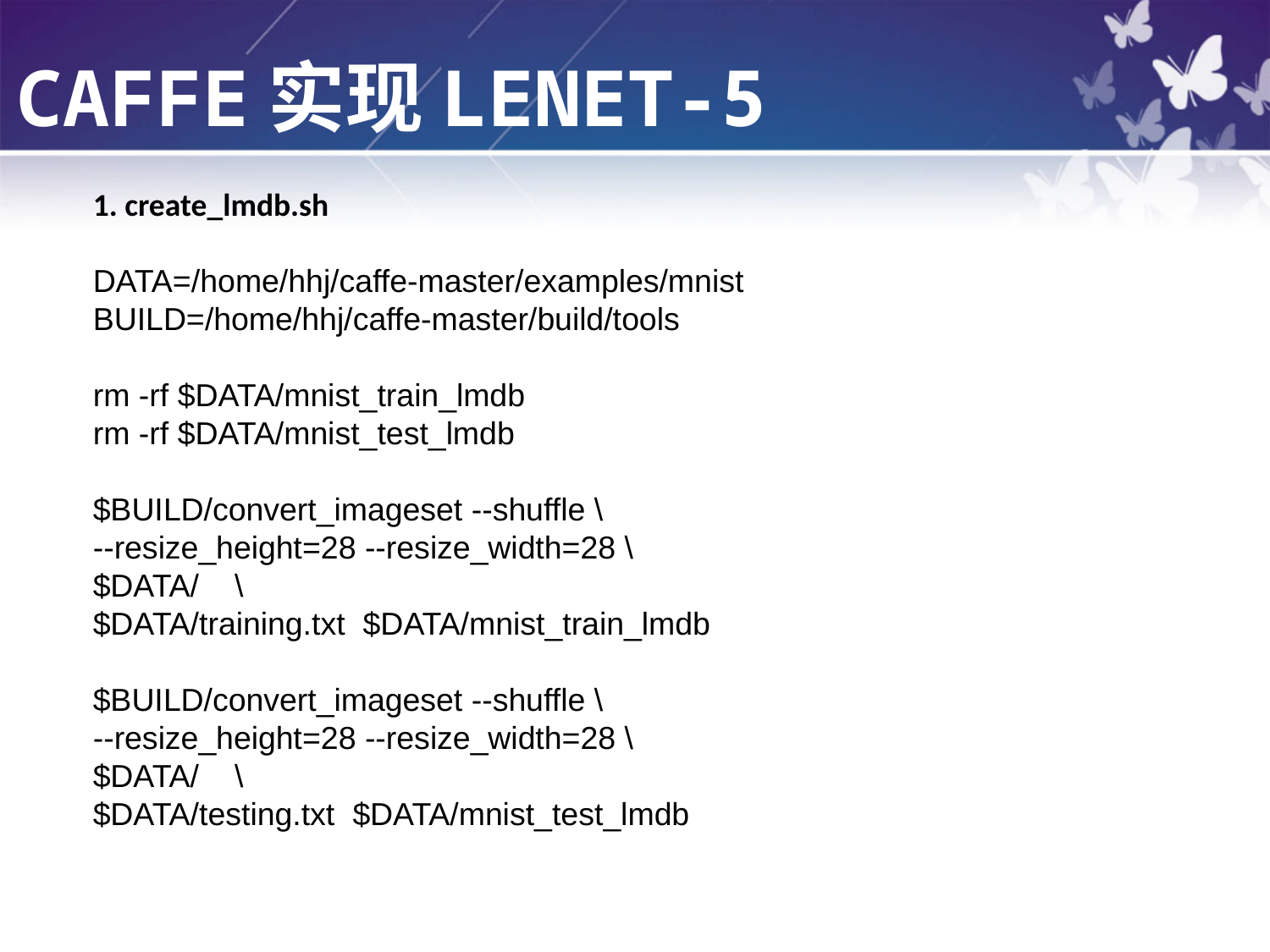

CAFFE实现LENET-5
1. create_lmdb.sh

DATA=/home/hhj/caffe-master/examples/mnist
BUILD=/home/hhj/caffe-master/build/tools

rm -rf $DATA/mnist_train_lmdb
rm -rf $DATA/mnist_test_lmdb

$BUILD/convert_imageset --shuffle \
--resize_height=28 --resize_width=28 \
$DATA/    \
$DATA/training.txt  $DATA/mnist_train_lmdb

$BUILD/convert_imageset --shuffle \
--resize_height=28 --resize_width=28 \
$DATA/    \
$DATA/testing.txt  $DATA/mnist_test_lmdb